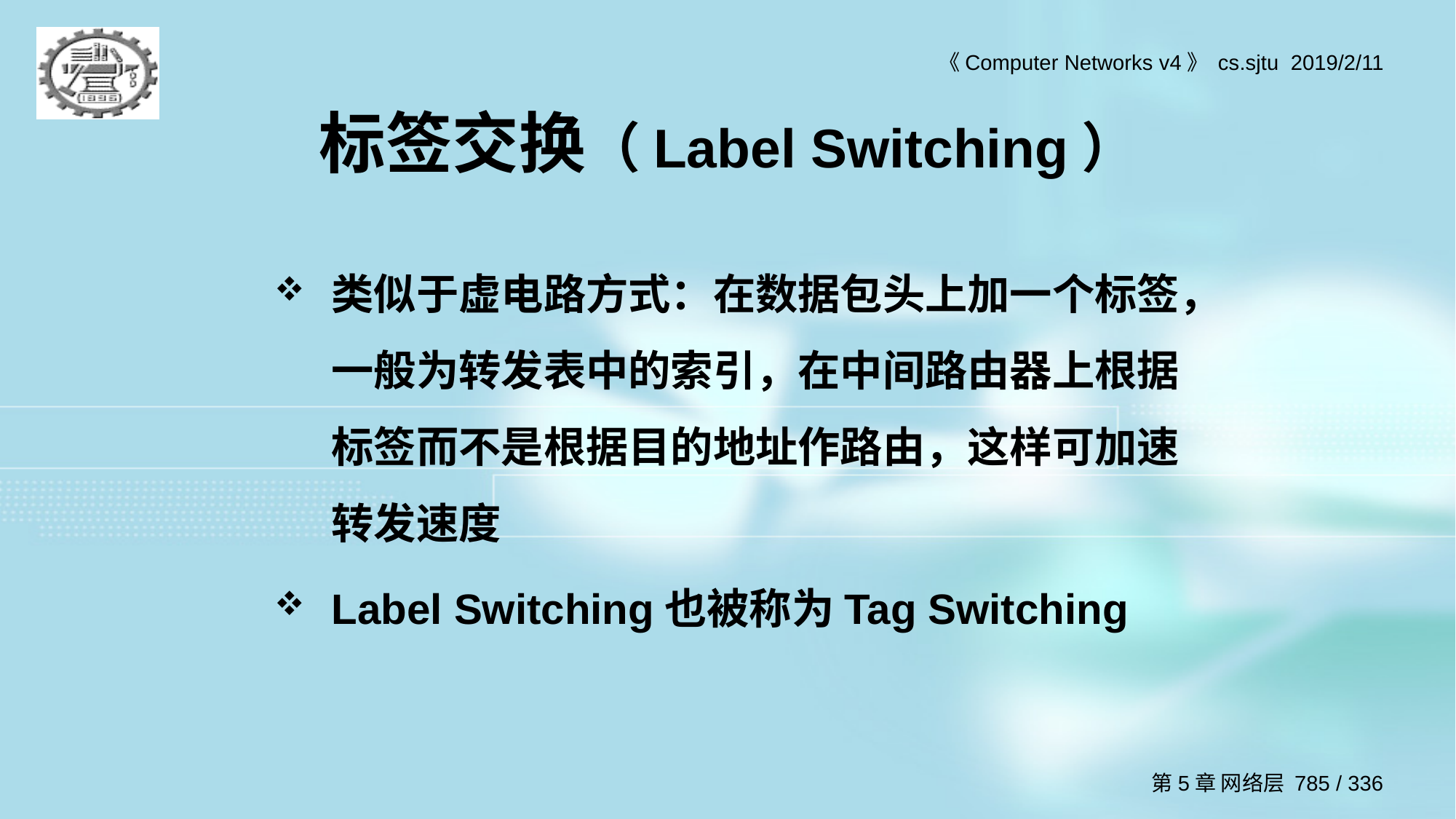

# 标签交换（Label Switching）
类似于虚电路方式：在数据包头上加一个标签，一般为转发表中的索引，在中间路由器上根据标签而不是根据目的地址作路由，这样可加速转发速度
Label Switching也被称为Tag Switching